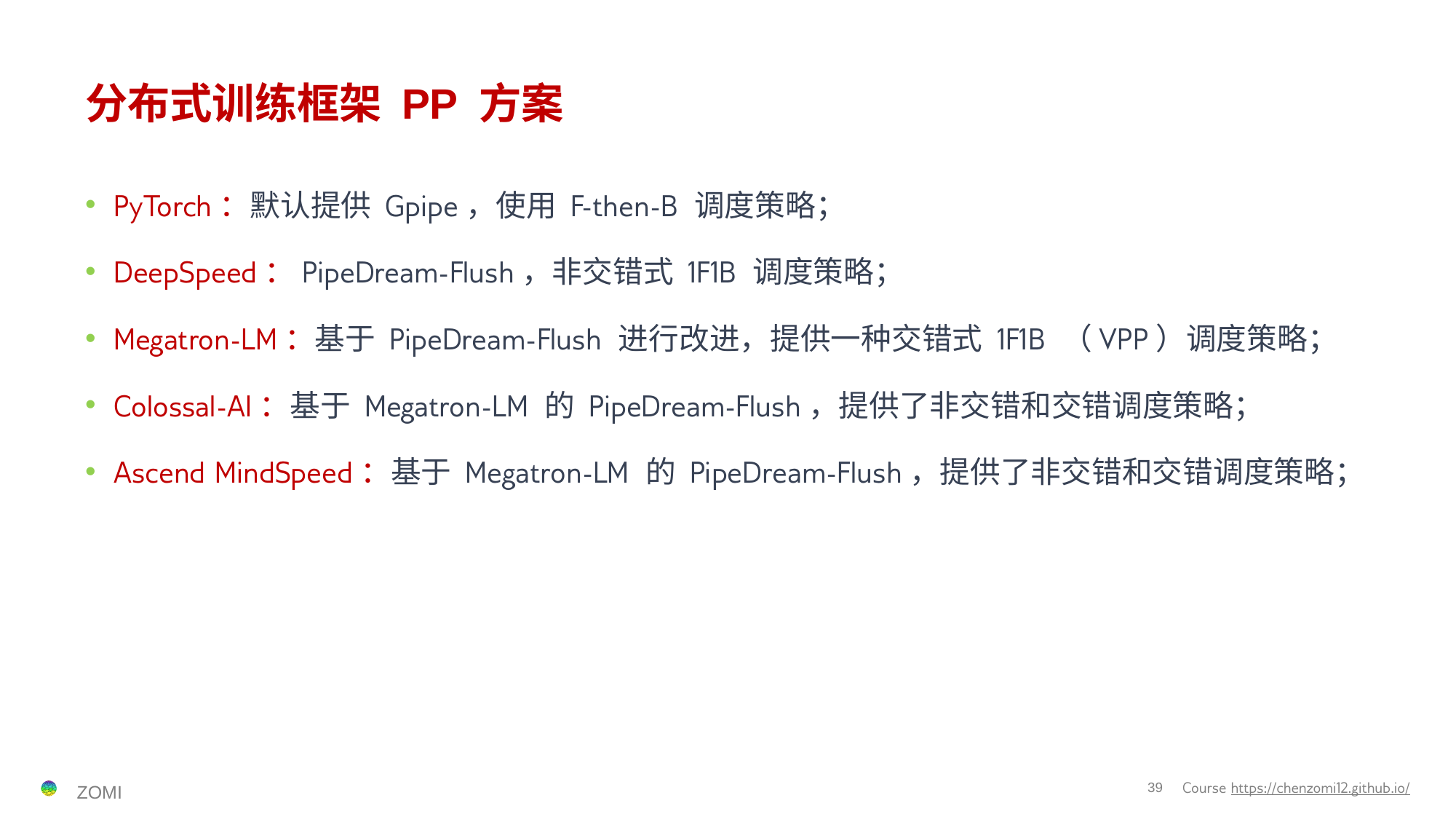

# 分布式训练框架 PP 方案
PyTorch：默认提供 Gpipe，使用 F-then-B 调度策略；
DeepSpeed：PipeDream-Flush，非交错式 1F1B 调度策略；
Megatron-LM：基于 PipeDream-Flush 进行改进，提供一种交错式 1F1B （VPP）调度策略；
Colossal-AI：基于 Megatron-LM 的 PipeDream-Flush，提供了非交错和交错调度策略；
Ascend MindSpeed：基于 Megatron-LM 的 PipeDream-Flush，提供了非交错和交错调度策略；